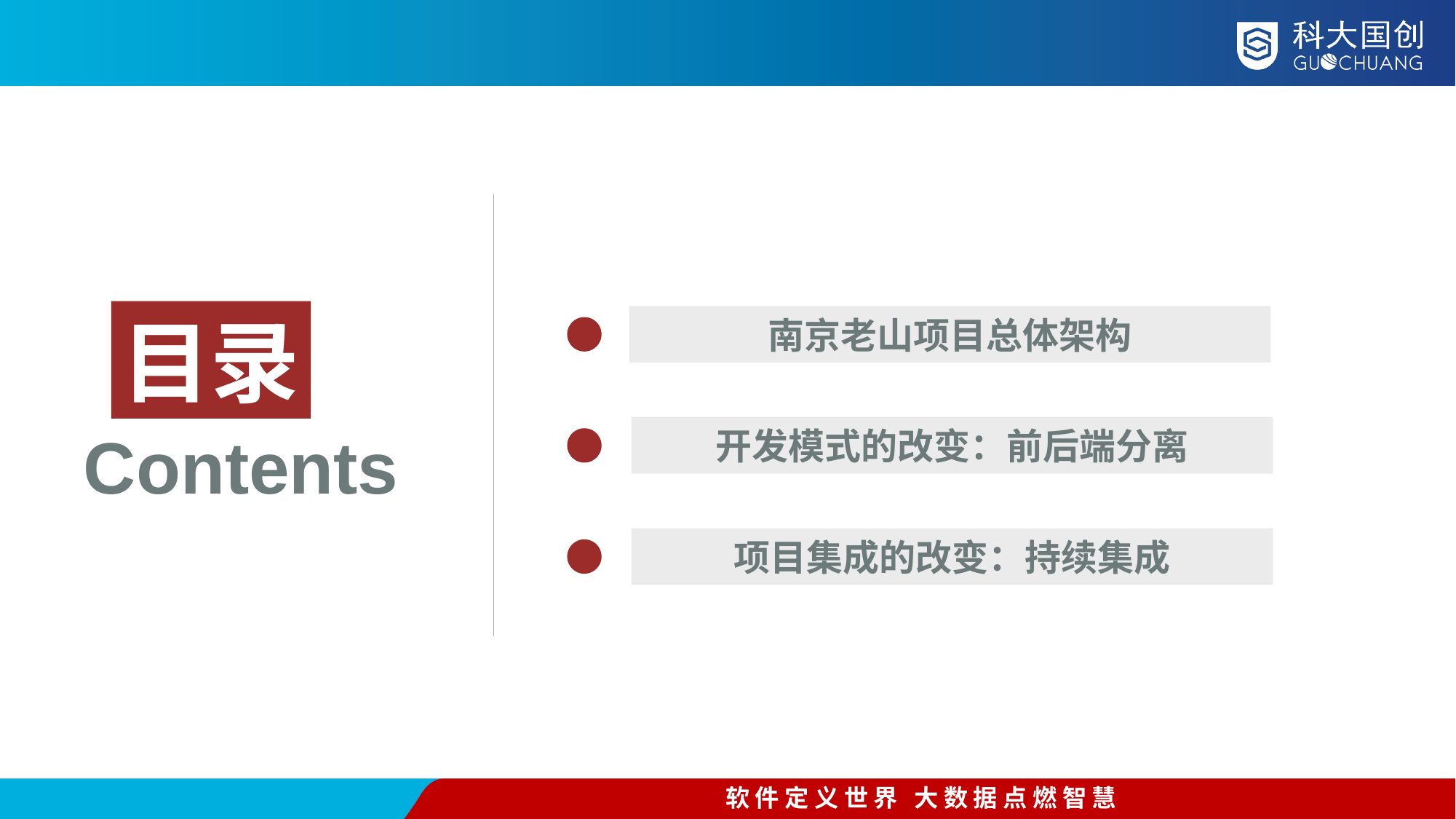

目录
南京老山项目总体架构

Contents
开发模式的改变：前后端分离

项目集成的改变：持续集成